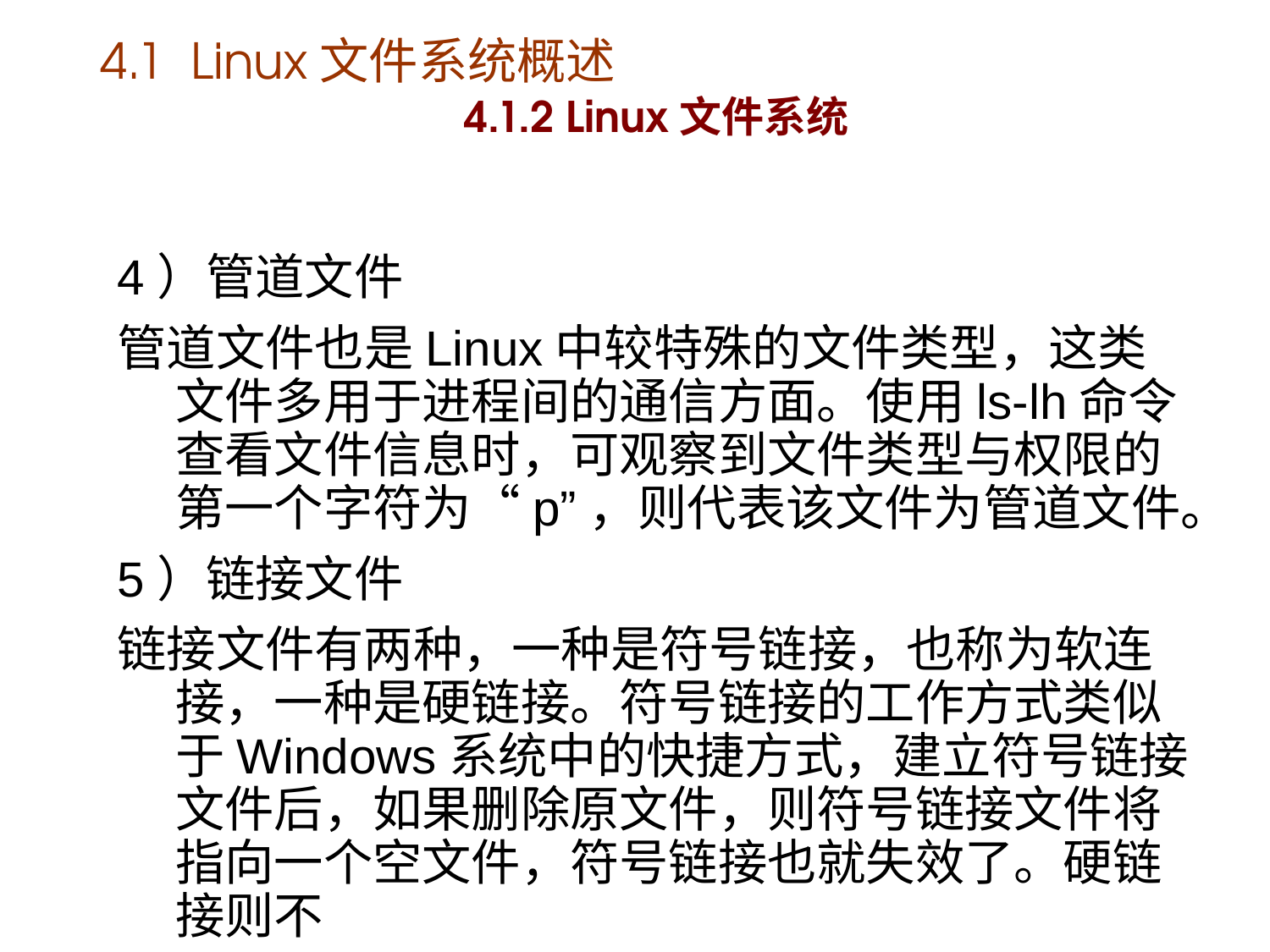

# 4.1  Linux文件系统概述 4.1.2 Linux文件系统
4）管道文件
管道文件也是Linux中较特殊的文件类型，这类文件多用于进程间的通信方面。使用ls-lh命令查看文件信息时，可观察到文件类型与权限的第一个字符为“p”，则代表该文件为管道文件。
5）链接文件
链接文件有两种，一种是符号链接，也称为软连接，一种是硬链接。符号链接的工作方式类似于Windows系统中的快捷方式，建立符号链接文件后，如果删除原文件，则符号链接文件将指向一个空文件，符号链接也就失效了。硬链接则不